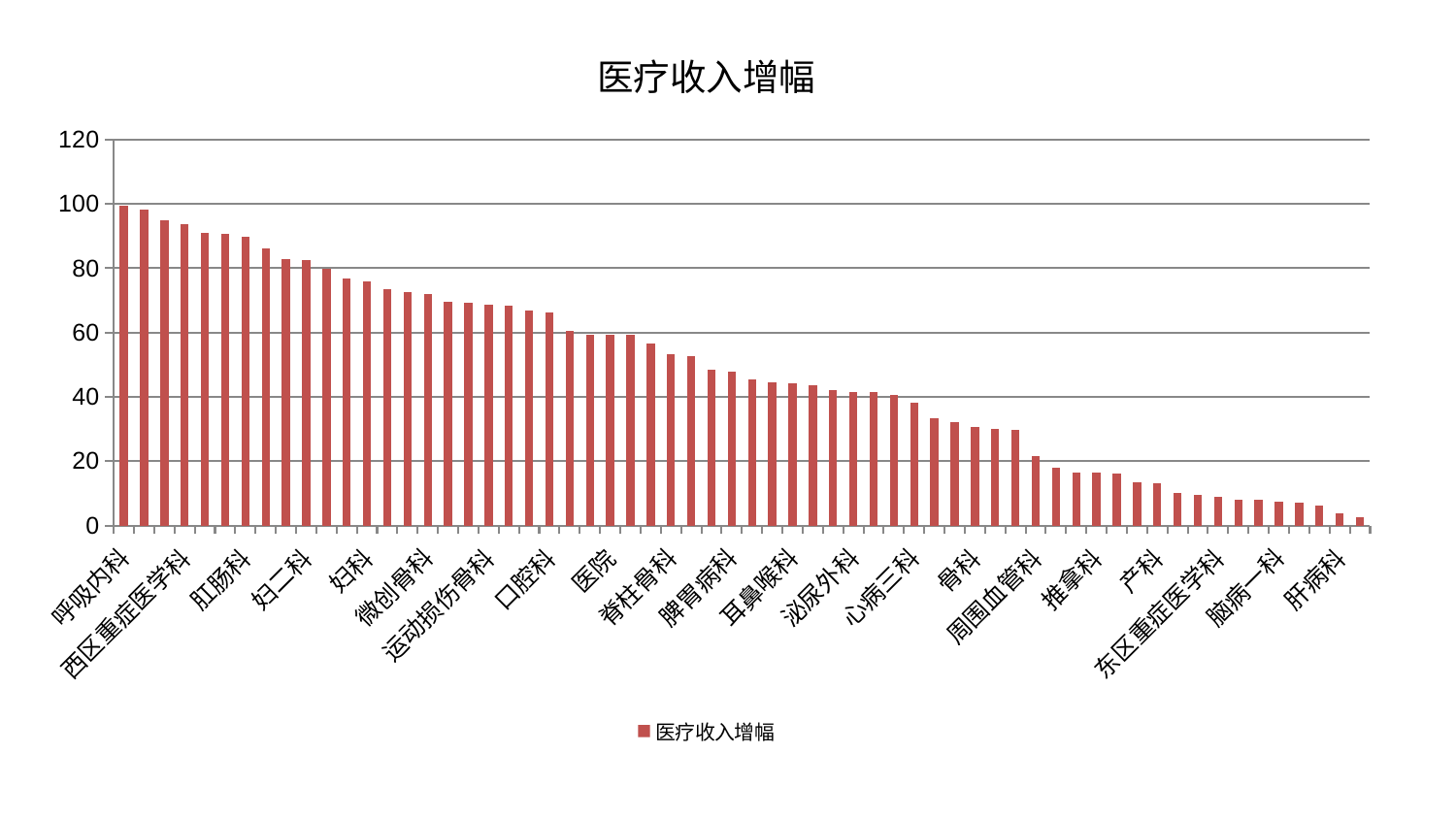

### Chart: 医疗收入增幅

| Category | 医疗收入增幅 |
|---|---|
| 呼吸内科 | 99.54343816770039 |
| 治未病中心 | 98.2769070061736 |
| 肾病科 | 94.80634753395523 |
| 西区重症医学科 | 93.8137514082705 |
| 消化内科 | 91.0691823464643 |
| 小儿骨科 | 90.77280286061429 |
| 肛肠科 | 89.82306281505895 |
| 康复科 | 86.16001133284928 |
| 东区肾病科 | 82.80775901263229 |
| 妇二科 | 82.56306068457624 |
| 神经内科 | 79.922553738075 |
| 心血管内科 | 76.87029154266494 |
| 妇科 | 76.02718110058164 |
| 血液科 | 73.50894526363152 |
| 内分泌科 | 72.62157278300046 |
| 微创骨科 | 71.95722076353724 |
| 脑病三科 | 69.43445918575651 |
| 胸外科 | 69.4201160345648 |
| 运动损伤骨科 | 68.70454812860692 |
| 心病一科 | 68.43322884537835 |
| 风湿病科 | 66.80436476102658 |
| 口腔科 | 66.35758175940975 |
| 美容皮肤科 | 60.619890975435744 |
| 眼科 | 59.39444662507496 |
| 医院 | 59.32054157887745 |
| 针灸科 | 59.18722660728606 |
| 中医经典科 | 56.52496052508054 |
| 脊柱骨科 | 53.12262049552581 |
| 老年医学科 | 52.67444345302583 |
| 儿科 | 48.366883465153165 |
| 脾胃病科 | 48.00470690826448 |
| 普通外科 | 45.3537817685842 |
| 综合内科 | 44.42665184076628 |
| 耳鼻喉科 | 44.17918400282803 |
| 关节骨科 | 43.52997769551068 |
| 乳腺甲状腺外科 | 42.15580301399231 |
| 泌尿外科 | 41.39084092042948 |
| 肾脏内科 | 41.35516057517648 |
| 皮肤科 | 40.65591252823859 |
| 心病三科 | 38.13853059169976 |
| 小儿推拿科 | 33.49484597910974 |
| 身心医学科 | 32.0075822956766 |
| 骨科 | 30.707877759814274 |
| 显微骨科 | 29.896870472860936 |
| 脾胃科消化科合并 | 29.71313104052784 |
| 周围血管科 | 21.50217112061008 |
| 神经外科 | 18.029168669999574 |
| 脑病二科 | 16.411369450094647 |
| 推拿科 | 16.3468251917968 |
| 肿瘤内科 | 16.154268136689698 |
| 肝胆外科 | 13.53931936654984 |
| 产科 | 13.257618844800234 |
| 男科 | 10.233138886251991 |
| 重症医学科 | 9.384444143110326 |
| 东区重症医学科 | 8.786368436404747 |
| 创伤骨科 | 7.991563932028023 |
| 心病四科 | 7.867060479855281 |
| 脑病一科 | 7.335237690914709 |
| 中医外治中心 | 7.12134306067429 |
| 妇科妇二科合并 | 6.069339788541872 |
| 肝病科 | 3.8369563085991043 |
| 心病二科 | 2.625192094477735 |
245